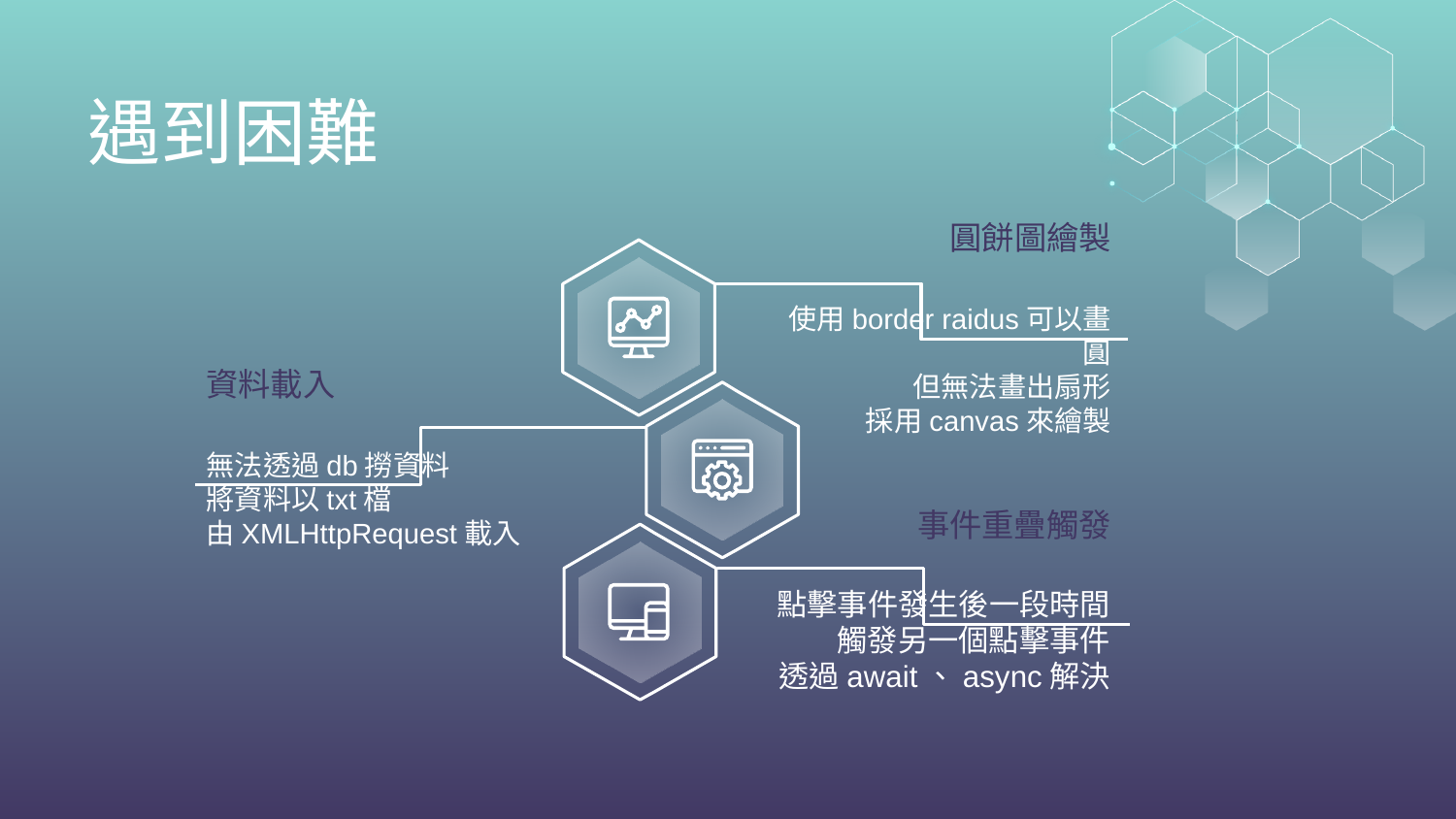

# 遇到困難
圓餅圖繪製

使用border raidus可以畫圓
但無法畫出扇形
採用canvas來繪製
資料載入

無法透過db撈資料
將資料以txt檔
由XMLHttpRequest載入
事件重疊觸發

點擊事件發生後一段時間
觸發另一個點擊事件
透過await、async解決